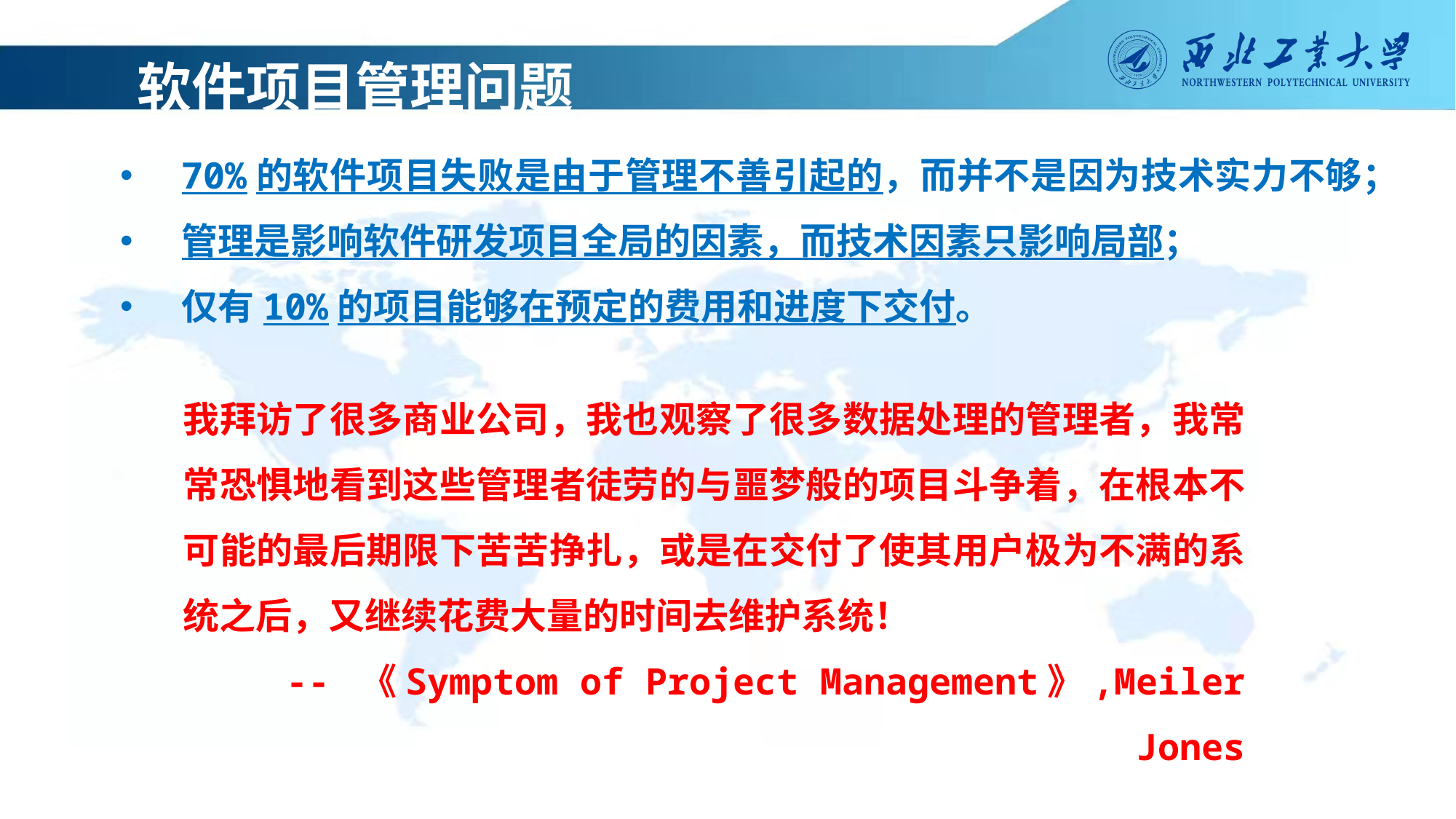

软件项目管理问题
70%的软件项目失败是由于管理不善引起的，而并不是因为技术实力不够；
管理是影响软件研发项目全局的因素，而技术因素只影响局部；
仅有10%的项目能够在预定的费用和进度下交付。
我拜访了很多商业公司，我也观察了很多数据处理的管理者，我常常恐惧地看到这些管理者徒劳的与噩梦般的项目斗争着，在根本不可能的最后期限下苦苦挣扎，或是在交付了使其用户极为不满的系统之后，又继续花费大量的时间去维护系统！
-- 《Symptom of Project Management》,Meiler Jones